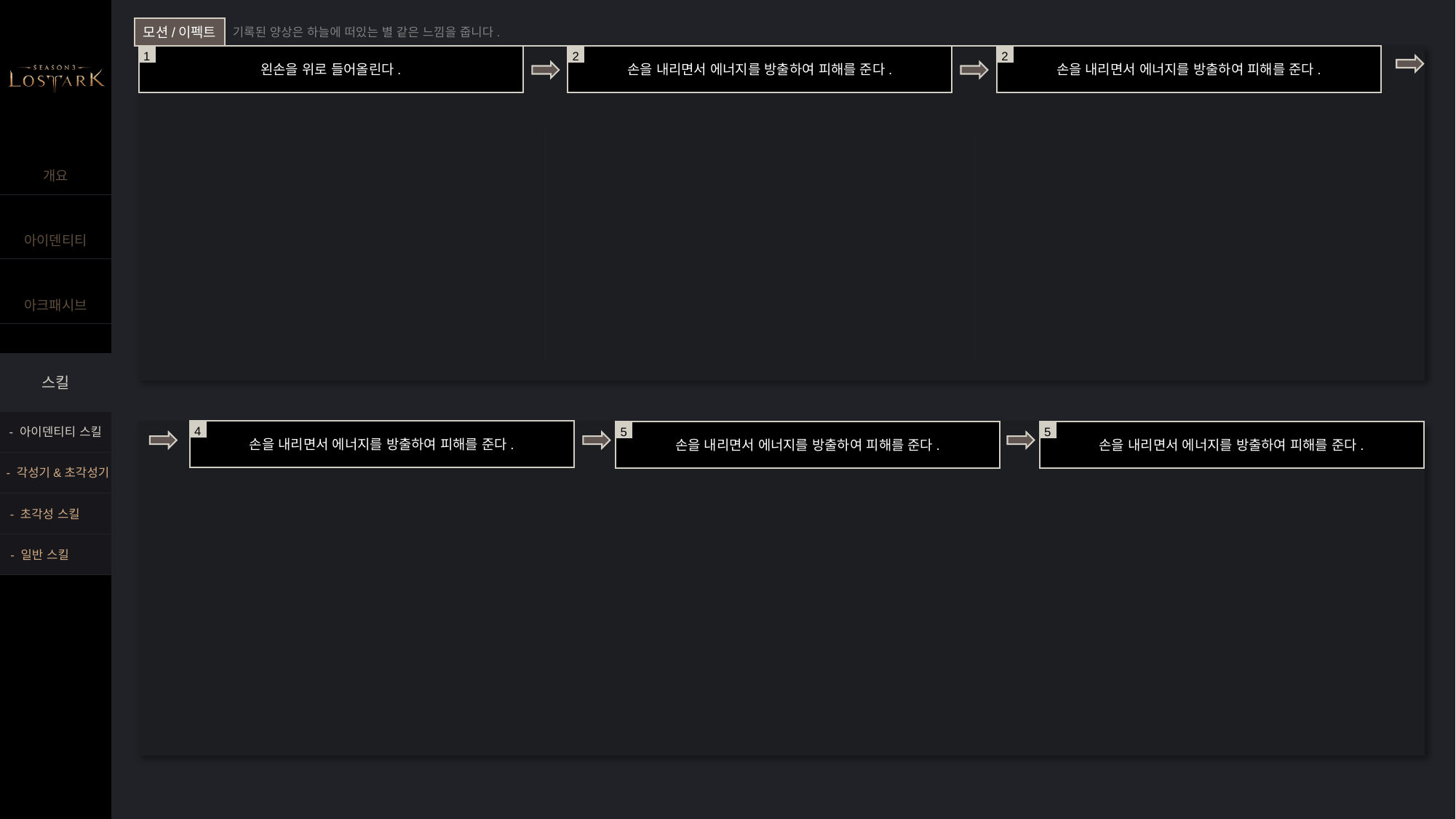

모션/이펙트
기록된 양상은 하늘에 떠있는 별 같은 느낌을 줍니다.

왼손을 위로 들어올린다.
1

손을 내리면서 에너지를 방출하여 피해를 준다.
2

손을 내리면서 에너지를 방출하여 피해를 준다.
2

- 아이덴티티 스킬
- 각성기&초각성기
- 초각성 스킬
- 일반 스킬

손을 내리면서 에너지를 방출하여 피해를 준다.
4

손을 내리면서 에너지를 방출하여 피해를 준다.
5

손을 내리면서 에너지를 방출하여 피해를 준다.
5